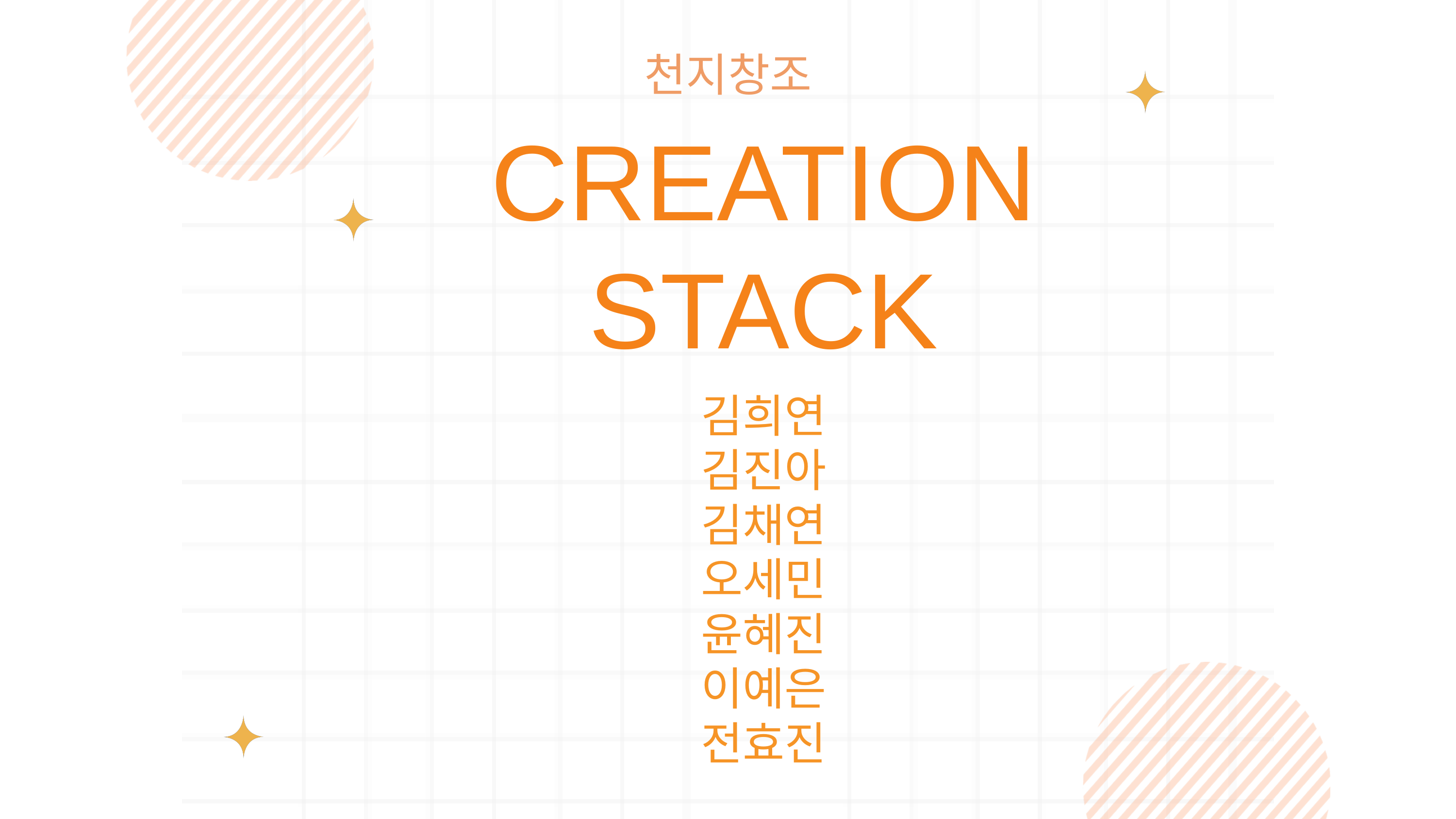

천지창조
CREATION STACK
김희연
김진아
김채연
오세민
윤혜진
이예은
전효진